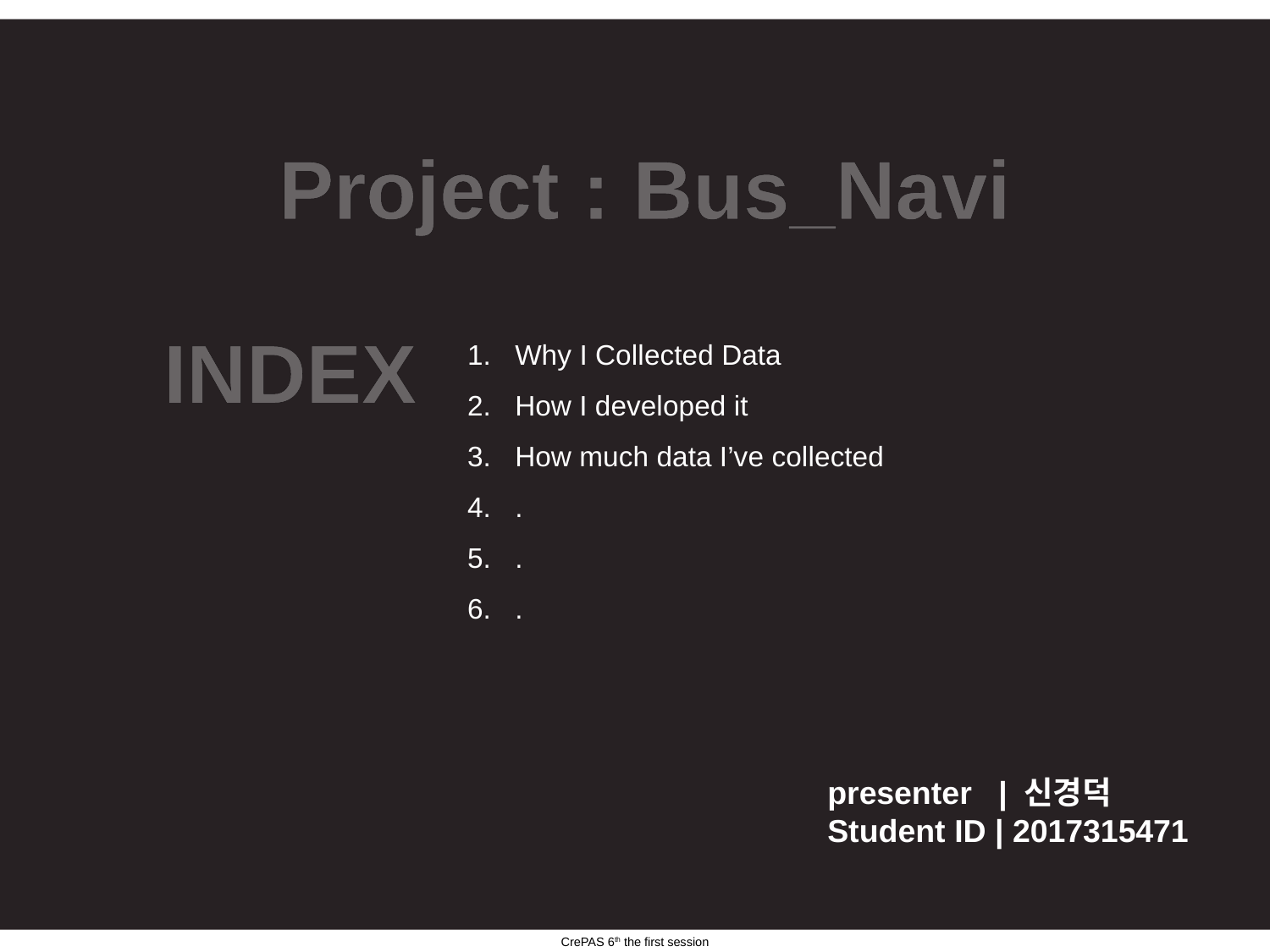

Project : Bus_Navi
INDEX
Why I Collected Data
How I developed it
How much data I’ve collected
.
.
.
presenter   | 신경덕
Student ID | 2017315471
CrePAS 6th the first session